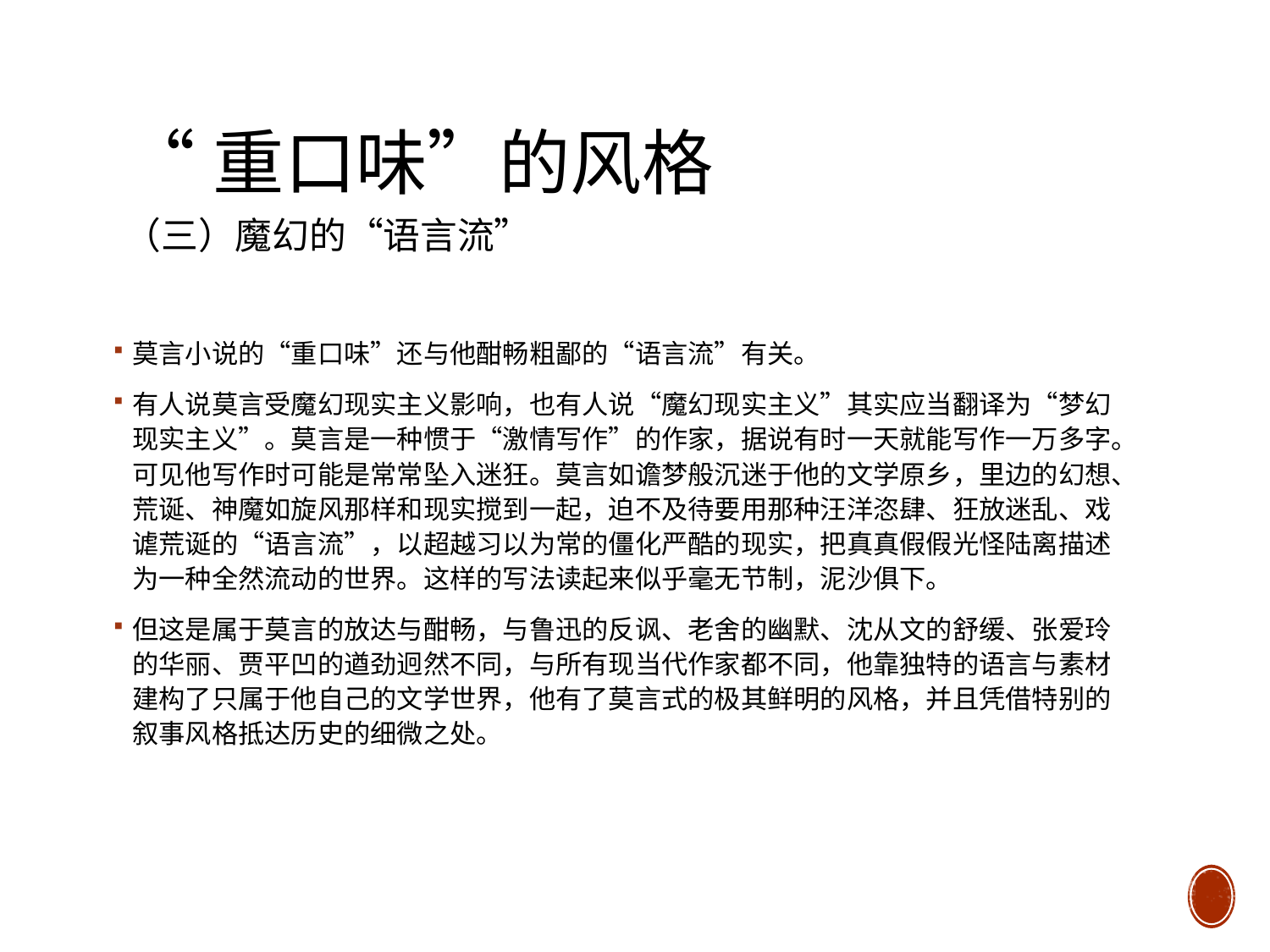

# “重口味”的风格 （三）魔幻的“语言流”
莫言小说的“重口味”还与他酣畅粗鄙的“语言流”有关。
有人说莫言受魔幻现实主义影响，也有人说“魔幻现实主义”其实应当翻译为“梦幻现实主义”。莫言是一种惯于“激情写作”的作家，据说有时一天就能写作一万多字。可见他写作时可能是常常坠入迷狂。莫言如谵梦般沉迷于他的文学原乡，里边的幻想、荒诞、神魔如旋风那样和现实搅到一起，迫不及待要用那种汪洋恣肆、狂放迷乱、戏谑荒诞的“语言流”，以超越习以为常的僵化严酷的现实，把真真假假光怪陆离描述为一种全然流动的世界。这样的写法读起来似乎毫无节制，泥沙俱下。
但这是属于莫言的放达与酣畅，与鲁迅的反讽、老舍的幽默、沈从文的舒缓、张爱玲的华丽、贾平凹的遒劲迥然不同，与所有现当代作家都不同，他靠独特的语言与素材建构了只属于他自己的文学世界，他有了莫言式的极其鲜明的风格，并且凭借特别的叙事风格抵达历史的细微之处。